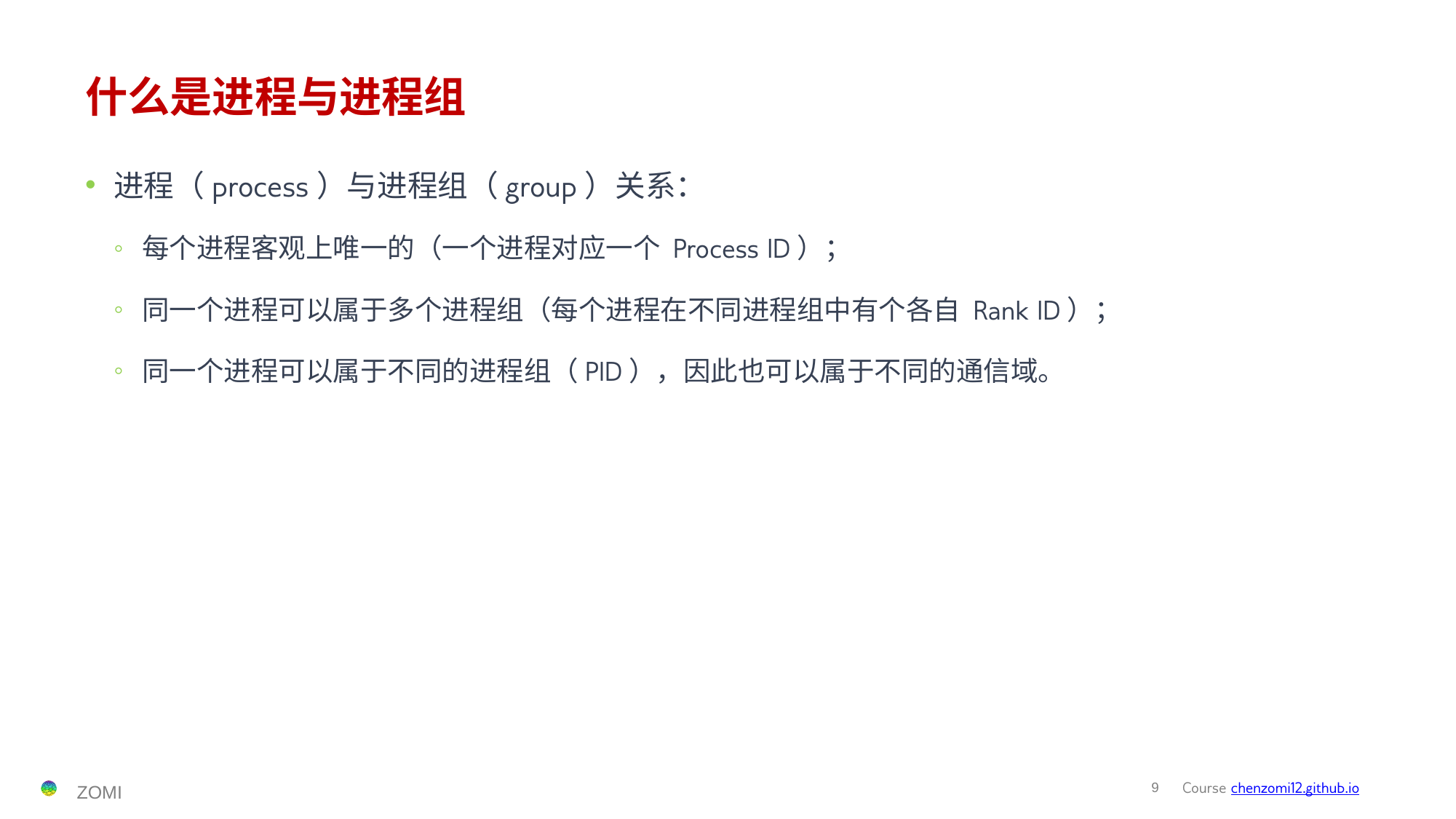

# 什么是进程与进程组
进程（process）与进程组（group）关系：
每个进程客观上唯一的（一个进程对应一个 Process ID）；
同一个进程可以属于多个进程组（每个进程在不同进程组中有个各自 Rank ID）；
同一个进程可以属于不同的进程组（PID），因此也可以属于不同的通信域。